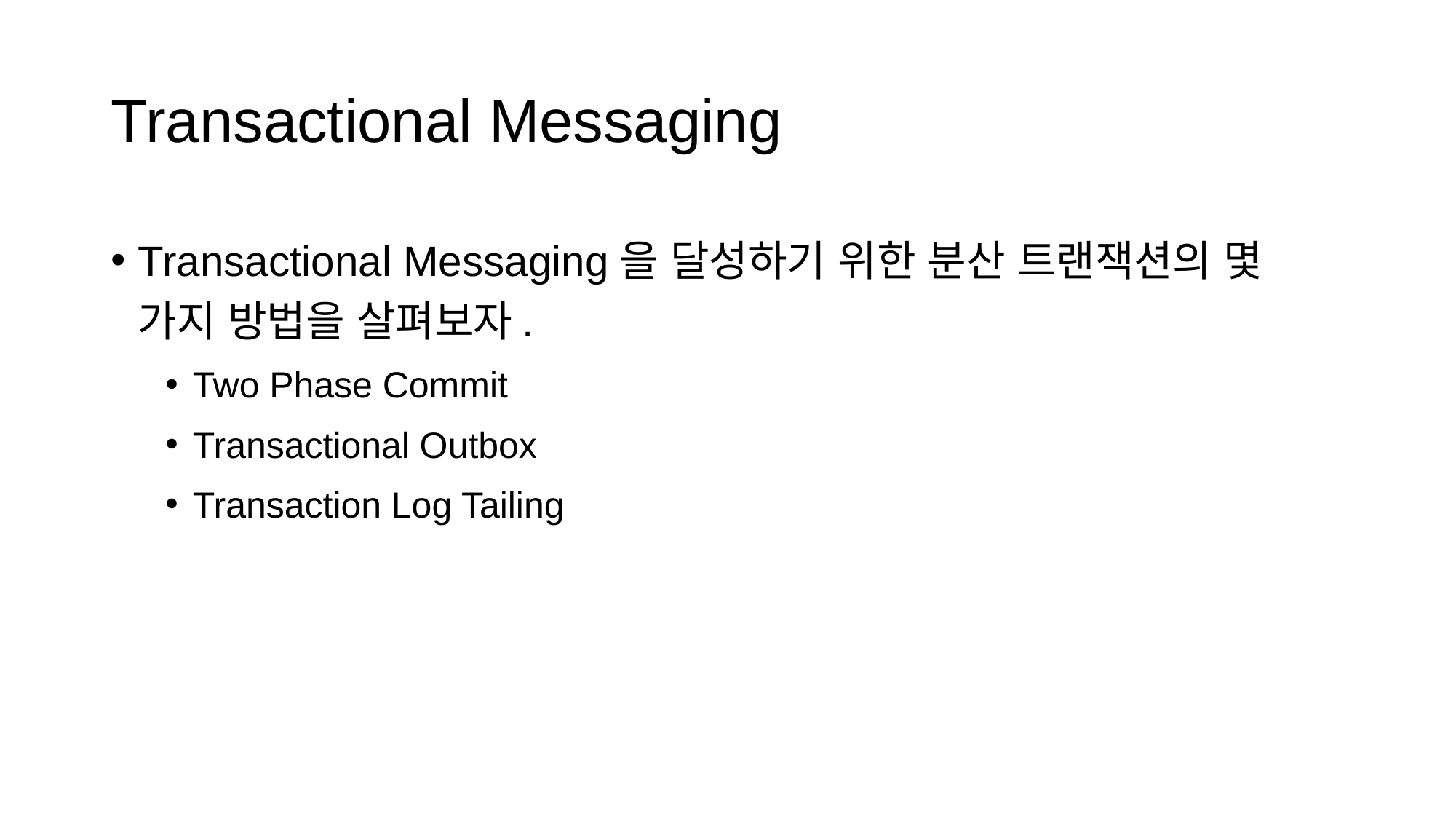

# Transactional Messaging
Transactional Messaging을 달성하기 위한 분산 트랜잭션의 몇 가지 방법을 살펴보자.
Two Phase Commit
Transactional Outbox
Transaction Log Tailing